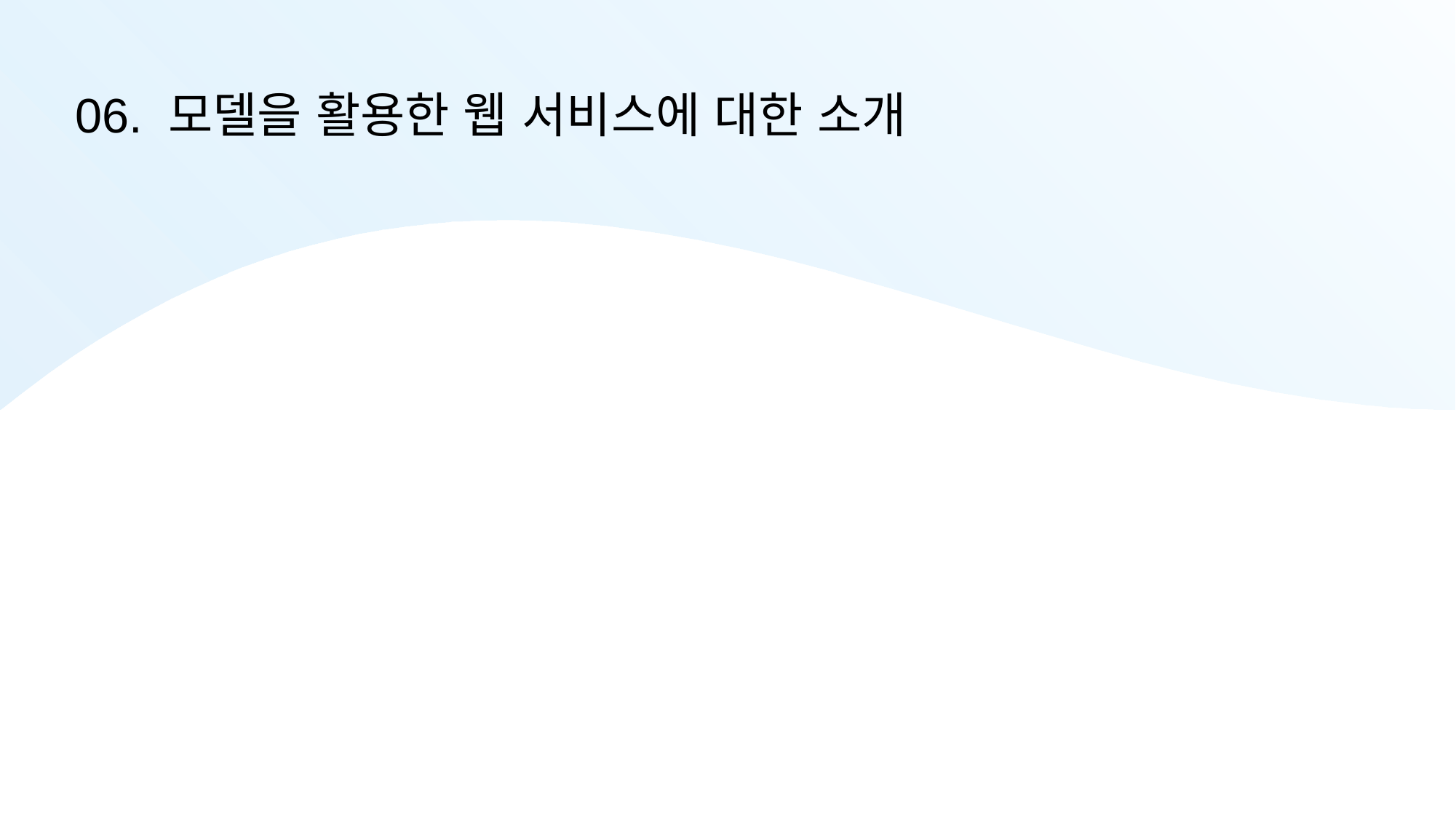

# 06. 모델을 활용한 웹 서비스에 대한 소개